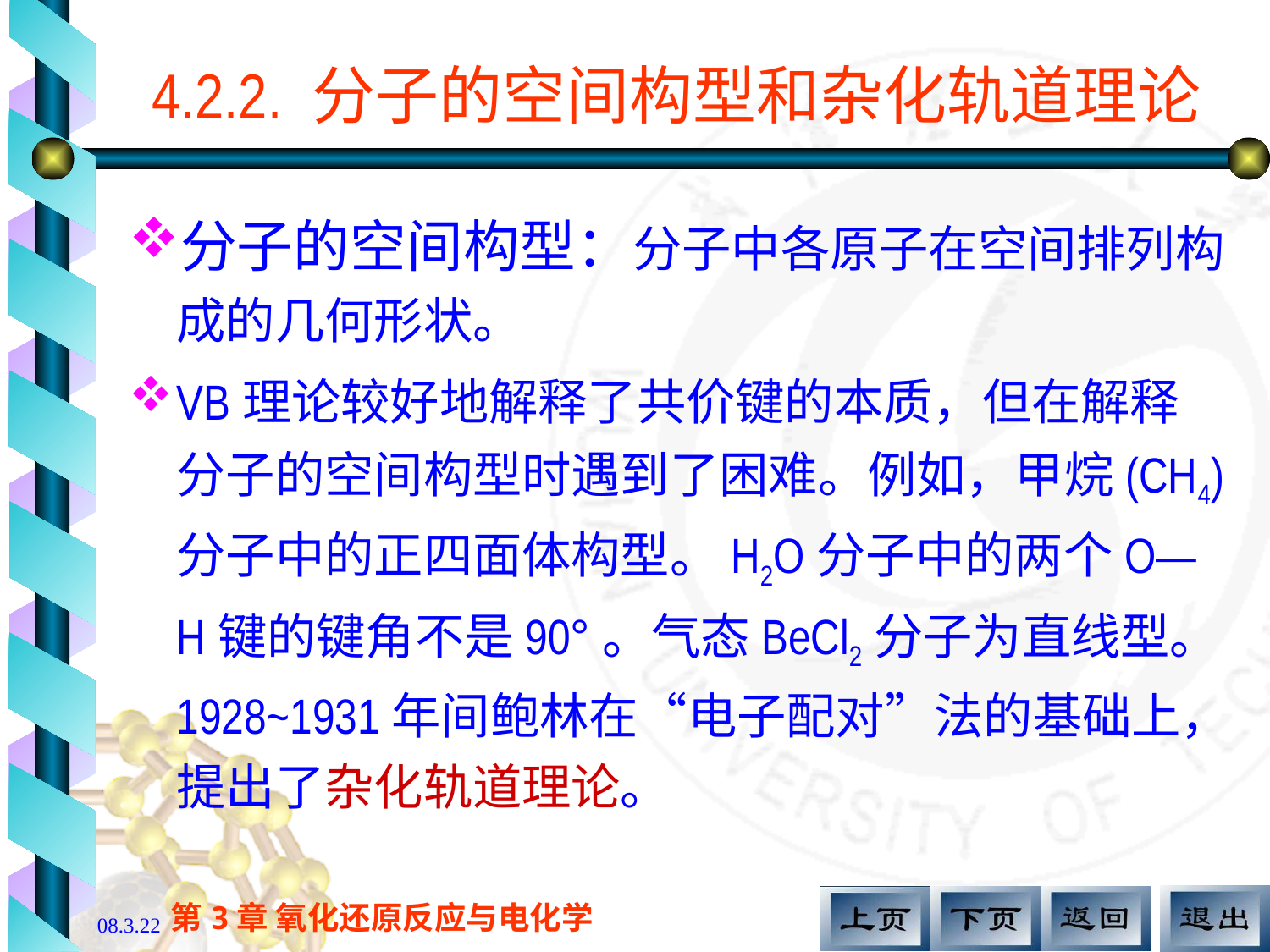

# 4.2.2. 分子的空间构型和杂化轨道理论
分子的空间构型：分子中各原子在空间排列构成的几何形状。
VB理论较好地解释了共价键的本质，但在解释分子的空间构型时遇到了困难。例如，甲烷(CH4)分子中的正四面体构型。H2O分子中的两个O—H键的键角不是90°。气态BeCl2分子为直线型。1928~1931年间鲍林在“电子配对”法的基础上，提出了杂化轨道理论。